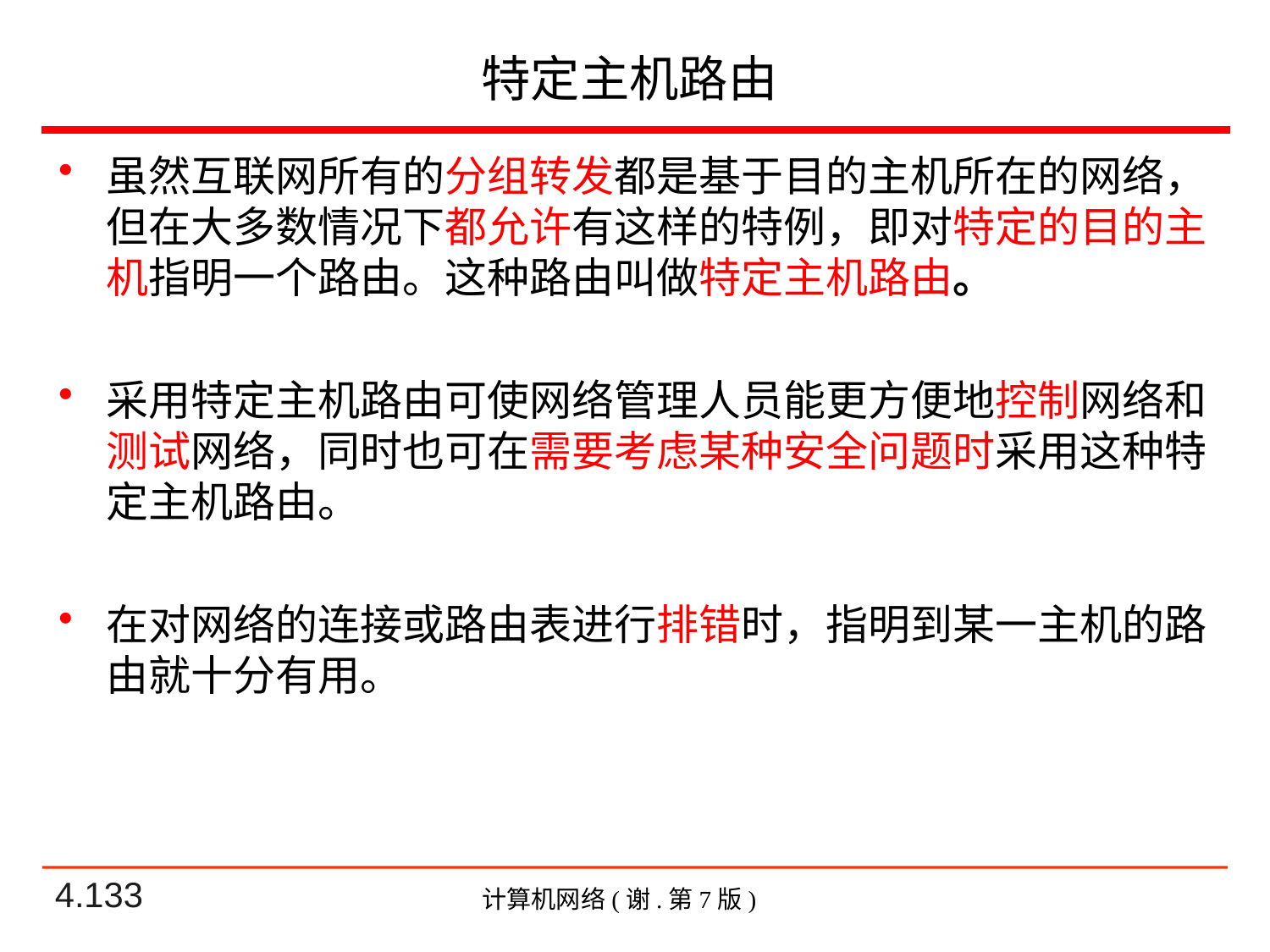

# 特定主机路由
虽然互联网所有的分组转发都是基于目的主机所在的网络，但在大多数情况下都允许有这样的特例，即对特定的目的主机指明一个路由。这种路由叫做特定主机路由。

采用特定主机路由可使网络管理人员能更方便地控制网络和测试网络，同时也可在需要考虑某种安全问题时采用这种特定主机路由。

在对网络的连接或路由表进行排错时，指明到某一主机的路由就十分有用。